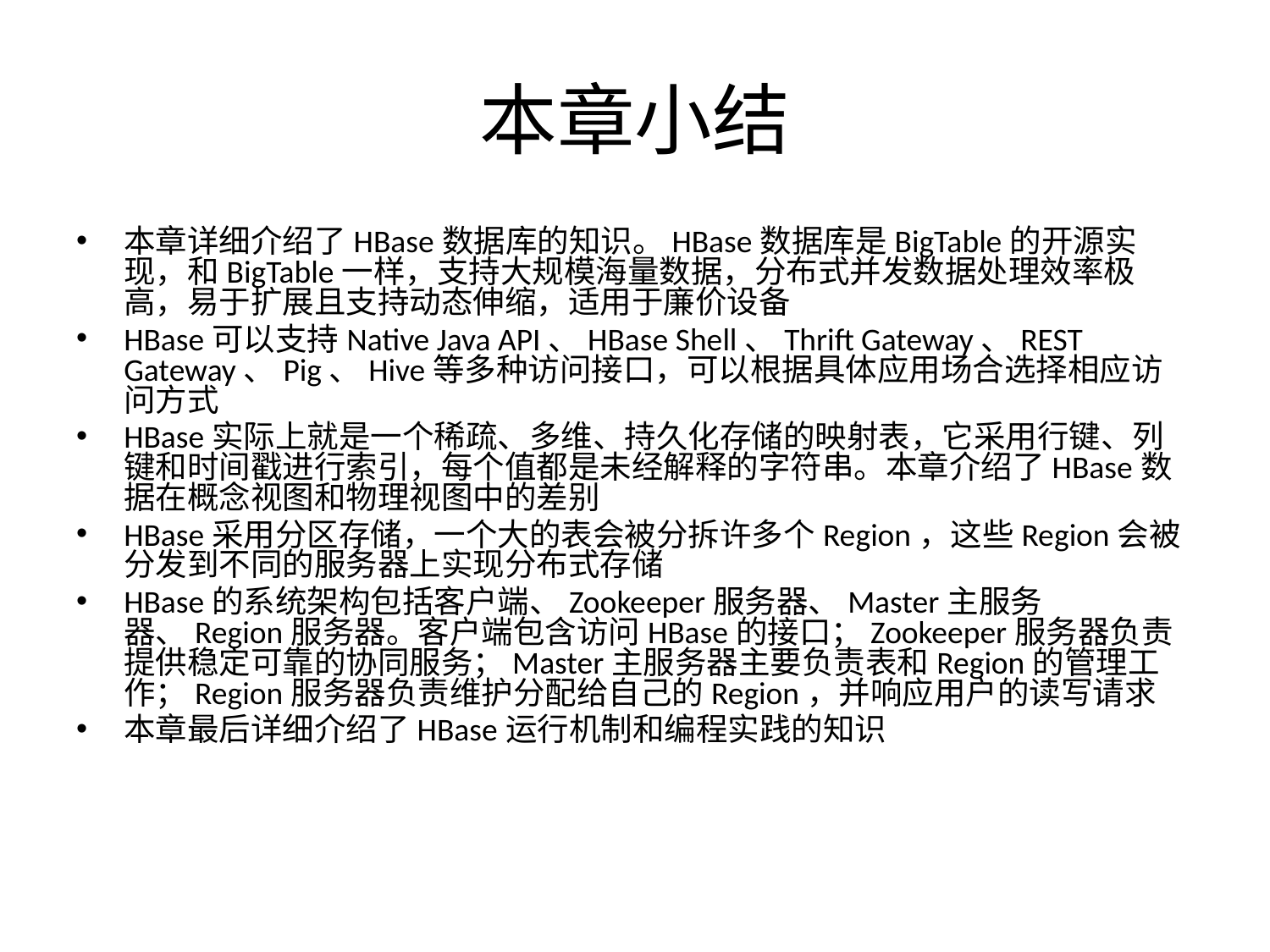

# 本章小结
本章详细介绍了HBase数据库的知识。HBase数据库是BigTable的开源实现，和BigTable一样，支持大规模海量数据，分布式并发数据处理效率极高，易于扩展且支持动态伸缩，适用于廉价设备
HBase可以支持Native Java API、HBase Shell、Thrift Gateway、REST Gateway、Pig、Hive等多种访问接口，可以根据具体应用场合选择相应访问方式
HBase实际上就是一个稀疏、多维、持久化存储的映射表，它采用行键、列键和时间戳进行索引，每个值都是未经解释的字符串。本章介绍了HBase数据在概念视图和物理视图中的差别
HBase采用分区存储，一个大的表会被分拆许多个Region，这些Region会被分发到不同的服务器上实现分布式存储
HBase的系统架构包括客户端、Zookeeper服务器、Master主服务器、Region服务器。客户端包含访问HBase的接口；Zookeeper服务器负责提供稳定可靠的协同服务；Master主服务器主要负责表和Region的管理工作；Region服务器负责维护分配给自己的Region，并响应用户的读写请求
本章最后详细介绍了HBase运行机制和编程实践的知识